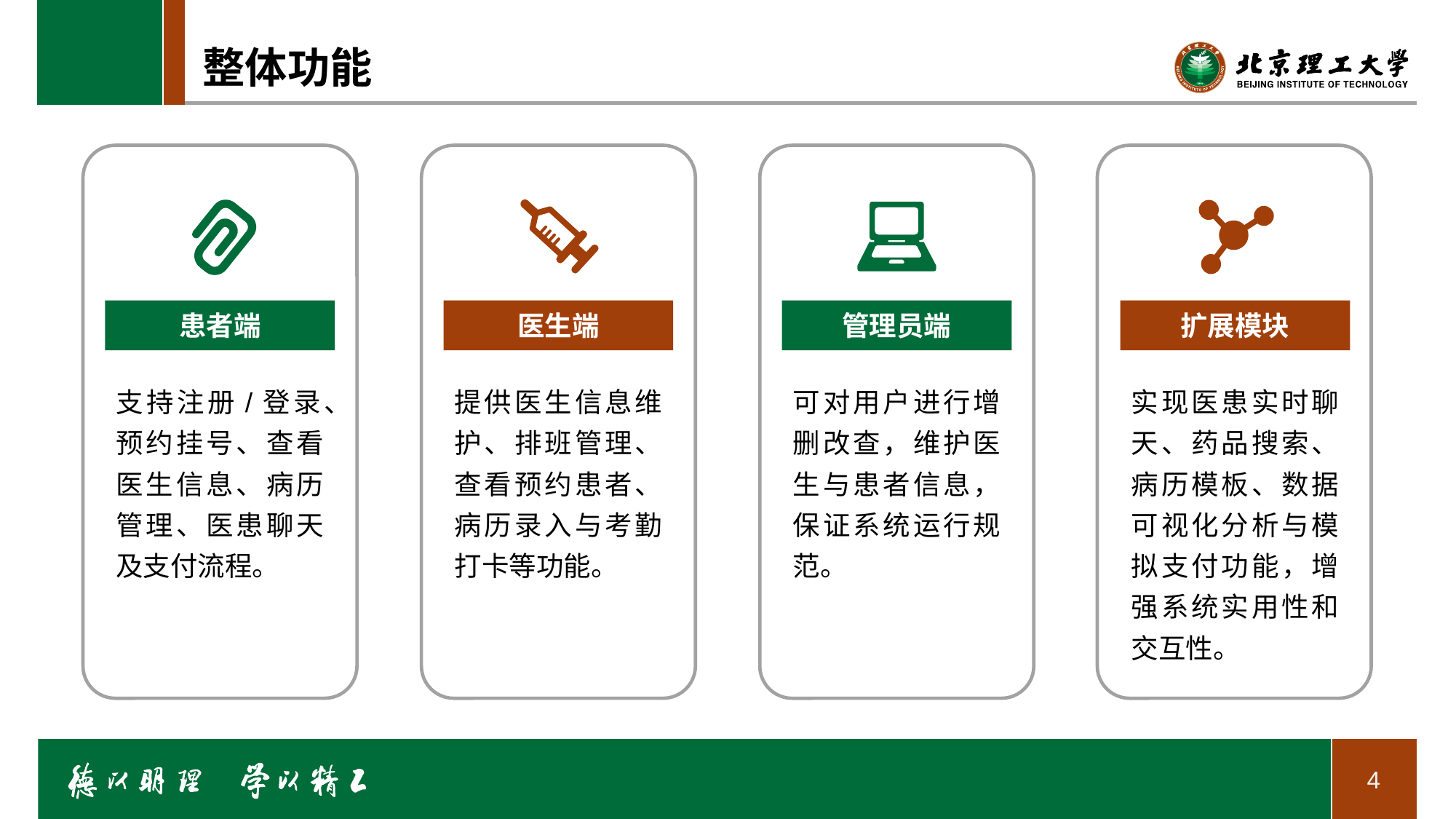

# 整体功能

患者端
医生端
管理员端
扩展模块
支持注册/登录、预约挂号、查看医生信息、病历管理、医患聊天及支付流程。
提供医生信息维护、排班管理、查看预约患者、病历录入与考勤打卡等功能。
可对用户进行增删改查，维护医生与患者信息，保证系统运行规范。
实现医患实时聊天、药品搜索、病历模板、数据可视化分析与模拟支付功能，增强系统实用性和交互性。